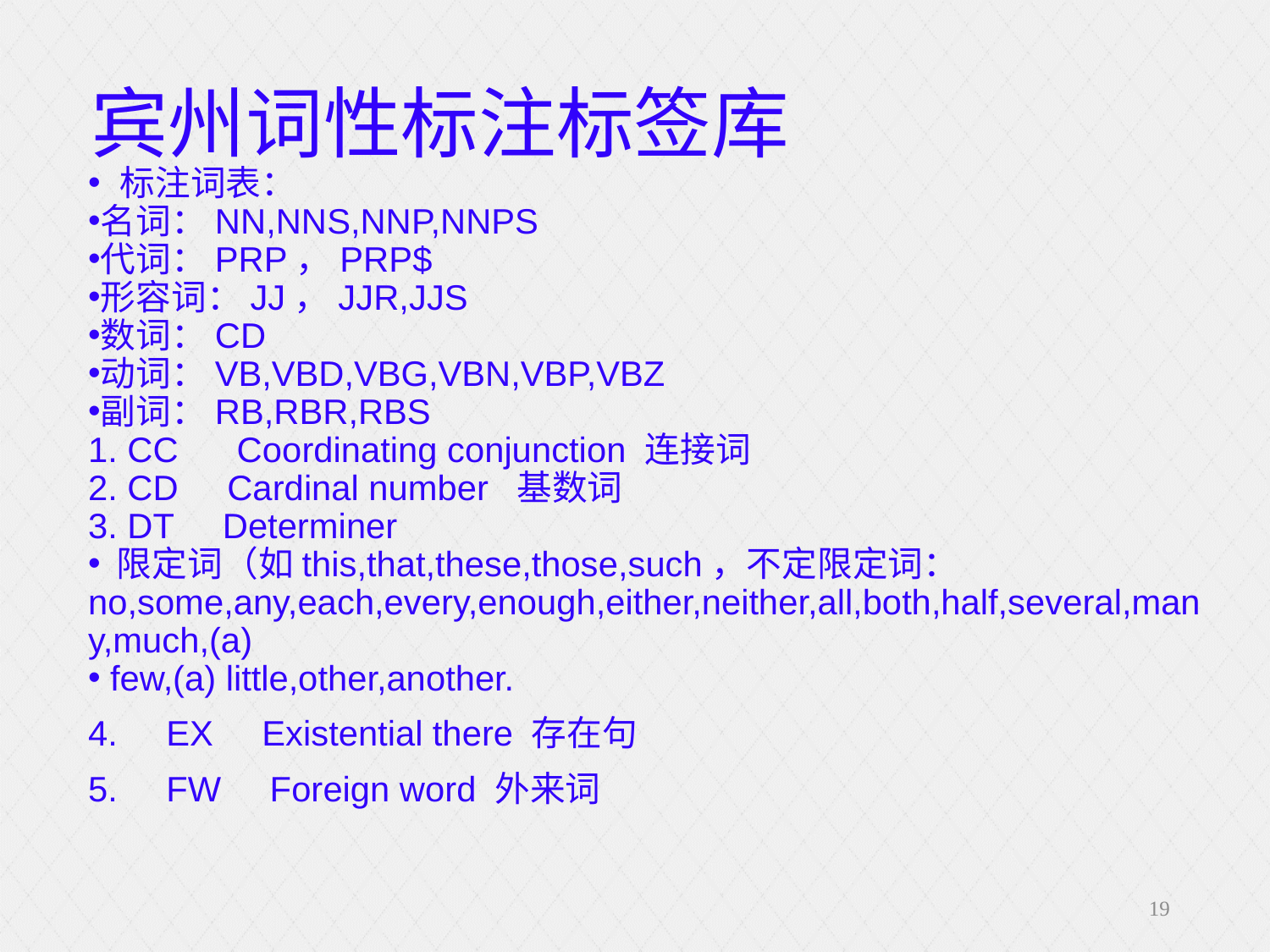

# 宾州词性标注标签库
标注词表：
名词：NN,NNS,NNP,NNPS
代词：PRP，PRP$
形容词：JJ，JJR,JJS
数词：CD
动词：VB,VBD,VBG,VBN,VBP,VBZ
副词：RB,RBR,RBS
1. CC      Coordinating conjunction 连接词
2. CD     Cardinal number  基数词
3. DT     Determiner
 限定词（如this,that,these,those,such，不定限定词：no,some,any,each,every,enough,either,neither,all,both,half,several,many,much,(a)
 few,(a) little,other,another.
4.     EX     Existential there 存在句
5.     FW     Foreign word 外来词

19